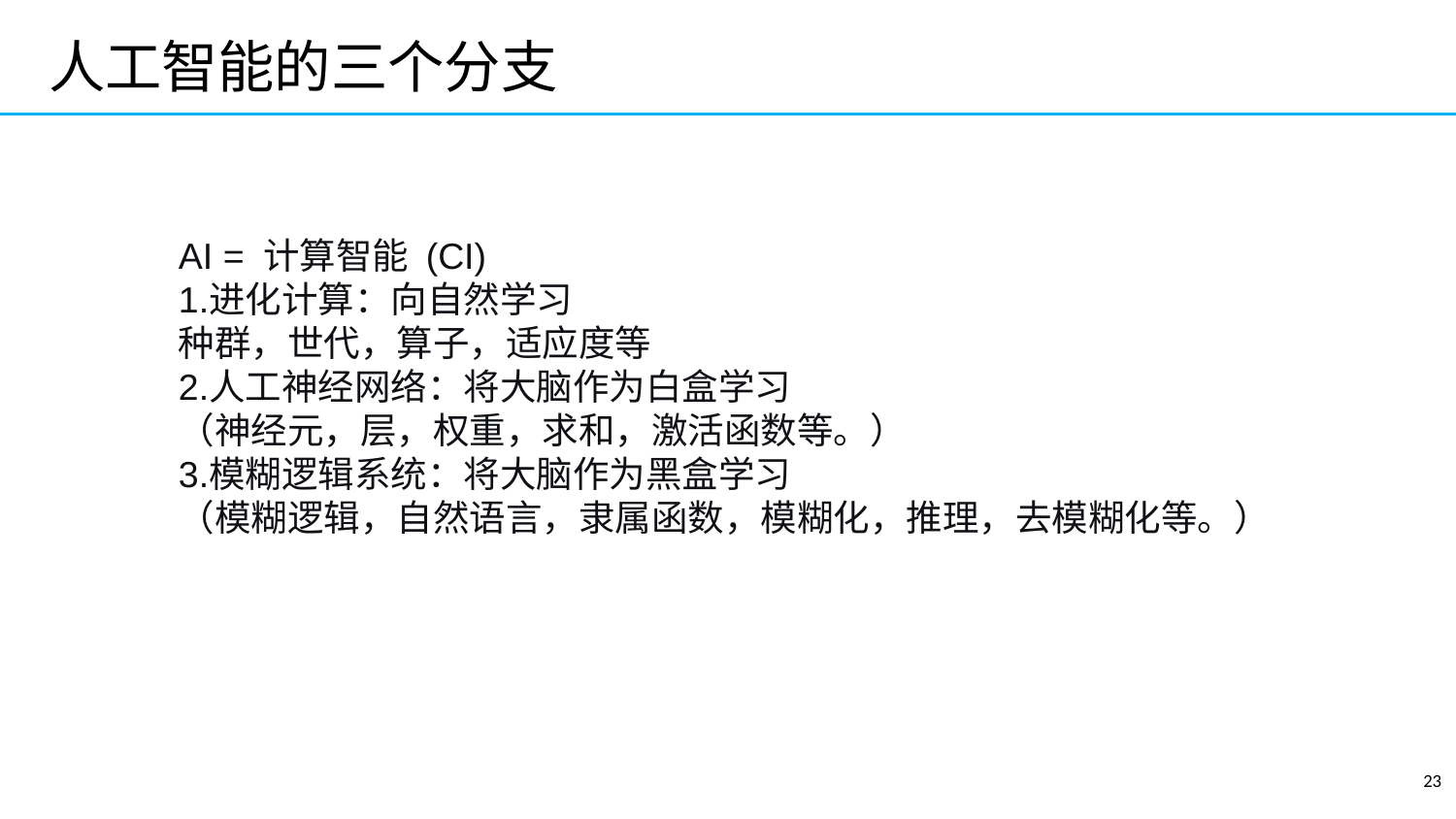

# 人工智能的三个分支
AI = 计算智能 (CI)
进化计算：向自然学习
种群，世代，算子，适应度等
人工神经网络：将大脑作为白盒学习
（神经元，层，权重，求和，激活函数等。）
模糊逻辑系统：将大脑作为黑盒学习
（模糊逻辑，自然语言，隶属函数，模糊化，推理，去模糊化等。）
23